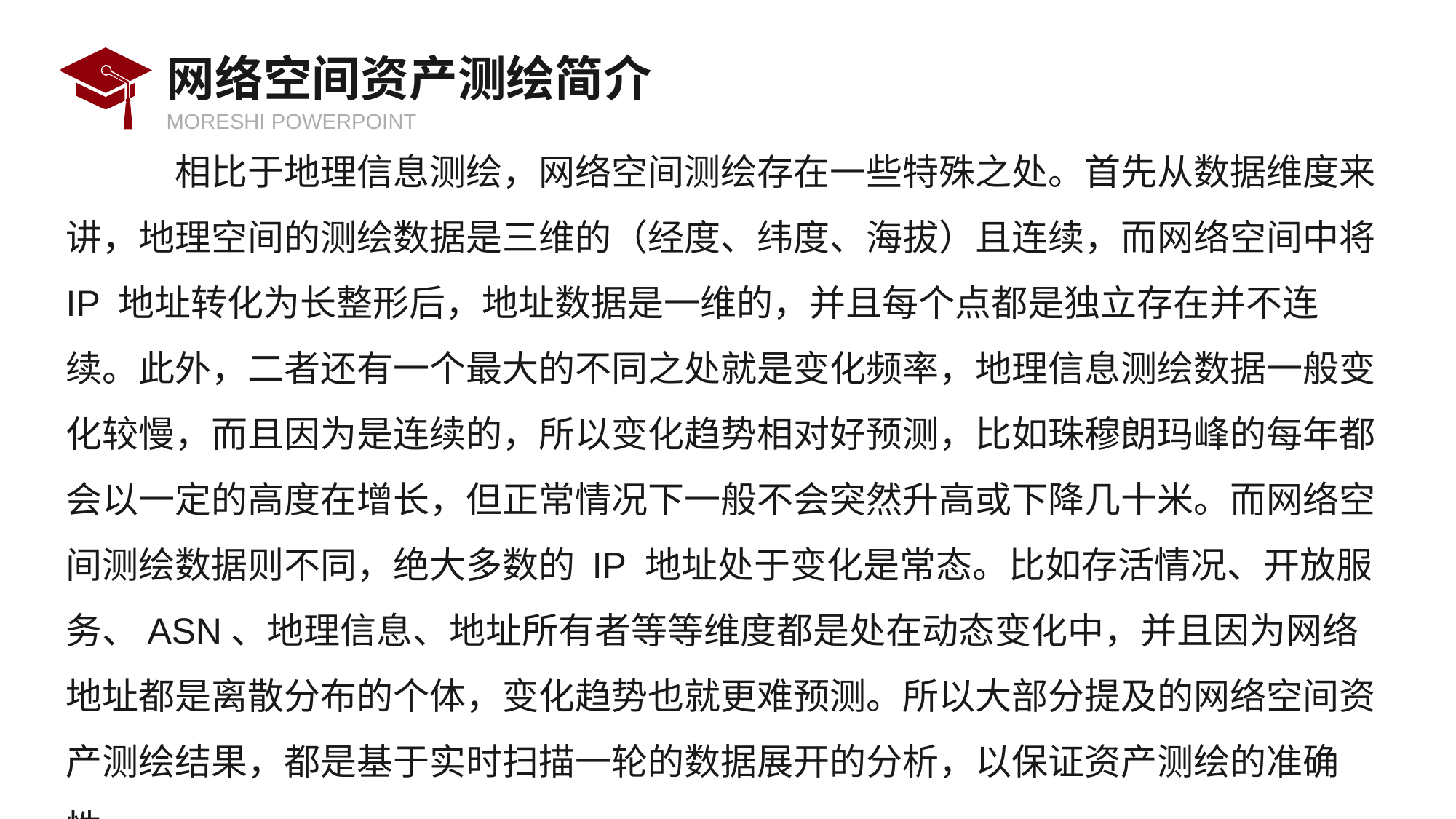

# 网络空间资产测绘简介
	相比于地理信息测绘，网络空间测绘存在一些特殊之处。首先从数据维度来讲，地理空间的测绘数据是三维的（经度、纬度、海拔）且连续，而网络空间中将 IP 地址转化为长整形后，地址数据是一维的，并且每个点都是独立存在并不连续。此外，二者还有一个最大的不同之处就是变化频率，地理信息测绘数据一般变化较慢，而且因为是连续的，所以变化趋势相对好预测，比如珠穆朗玛峰的每年都会以一定的高度在增长，但正常情况下一般不会突然升高或下降几十米。而网络空间测绘数据则不同，绝大多数的 IP 地址处于变化是常态。比如存活情况、开放服务、ASN、地理信息、地址所有者等等维度都是处在动态变化中，并且因为网络地址都是离散分布的个体，变化趋势也就更难预测。所以大部分提及的网络空间资产测绘结果，都是基于实时扫描一轮的数据展开的分析，以保证资产测绘的准确性。